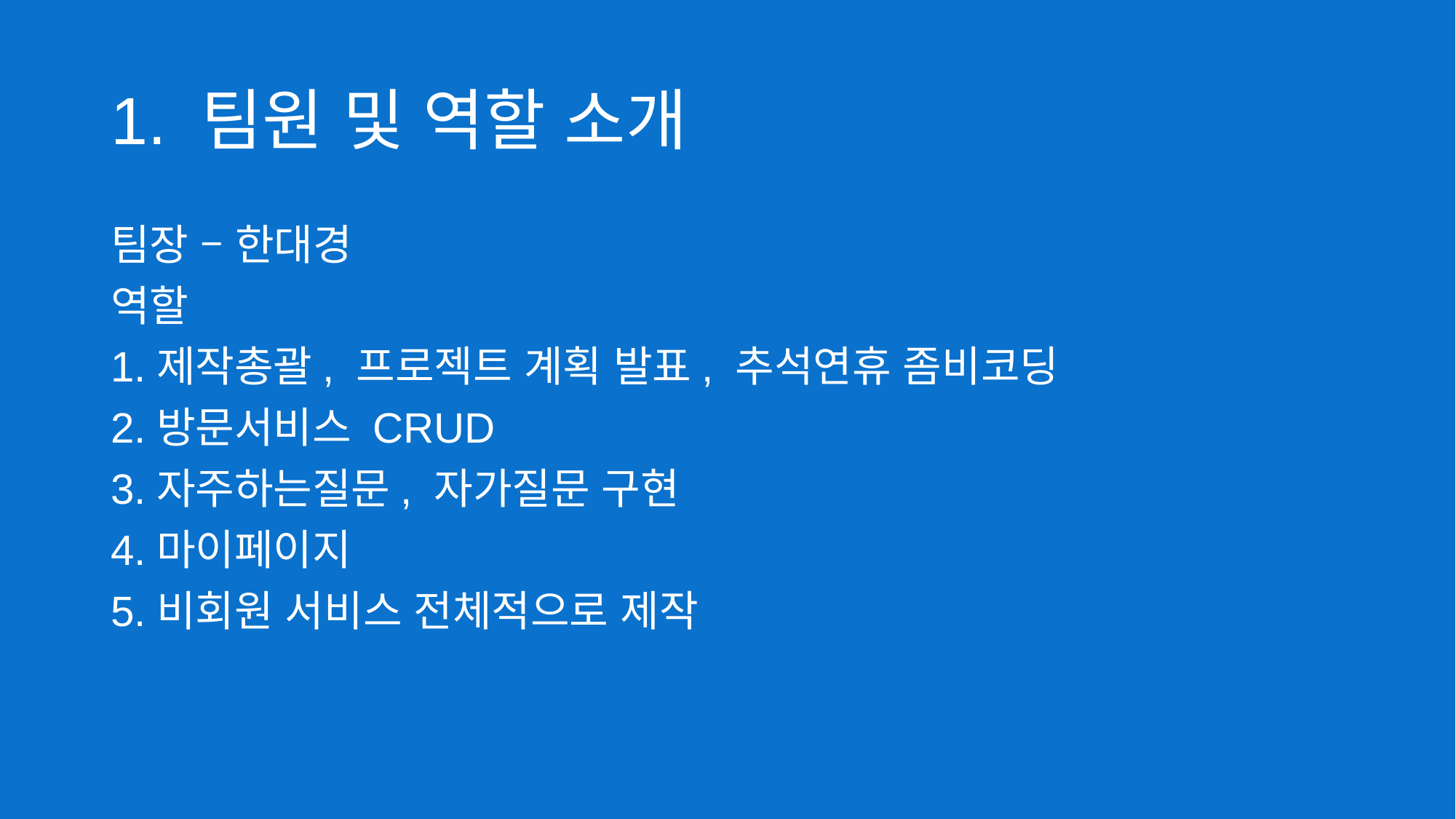

# 1. 팀원 및 역할 소개
팀장 – 한대경
역할
1.제작총괄, 프로젝트 계획 발표, 추석연휴 좀비코딩
2.방문서비스 CRUD
3.자주하는질문, 자가질문 구현
4.마이페이지
5.비회원 서비스 전체적으로 제작